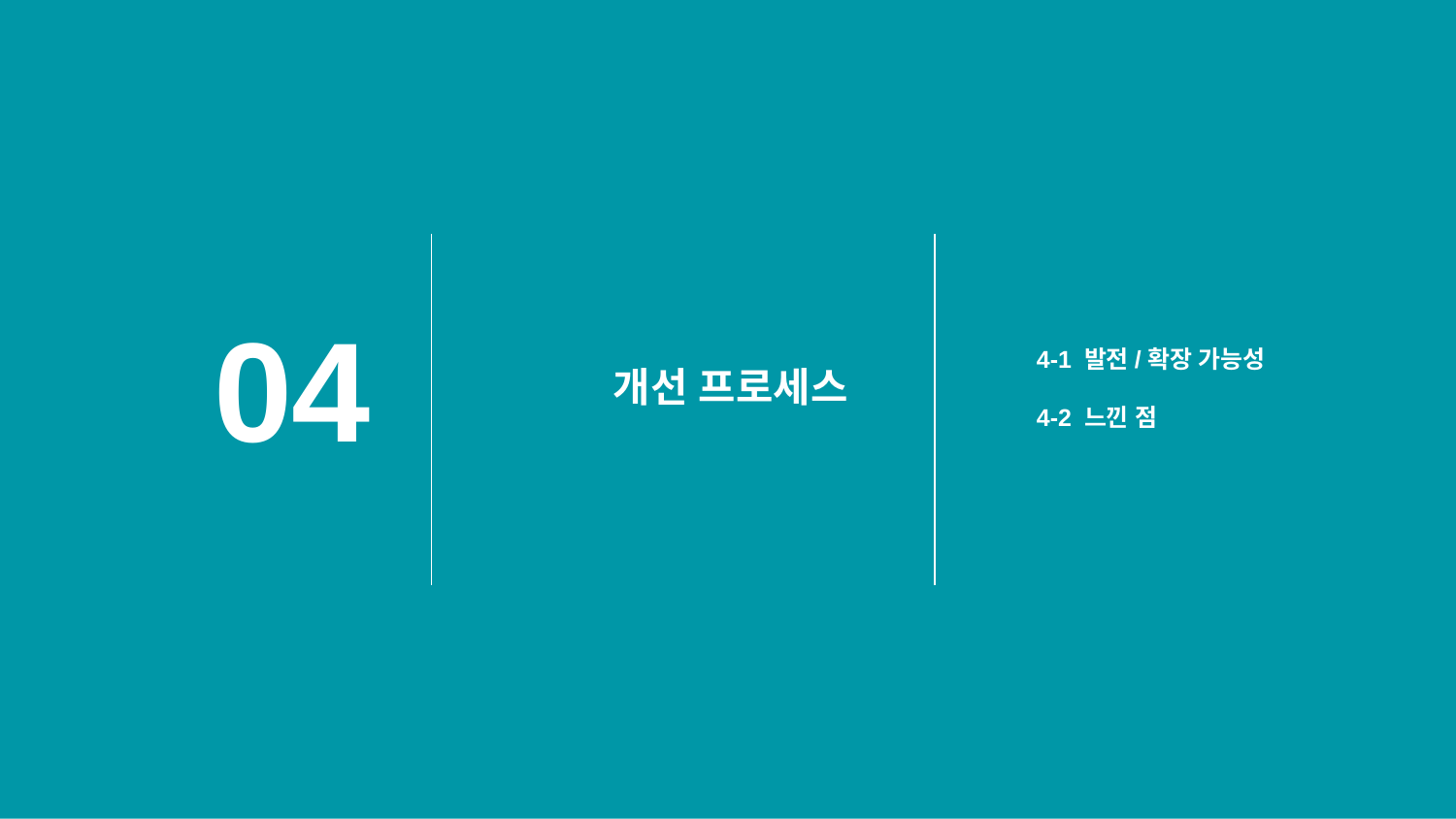

04
4-1 발전/확장 가능성

4-2 느낀 점
개선 프로세스